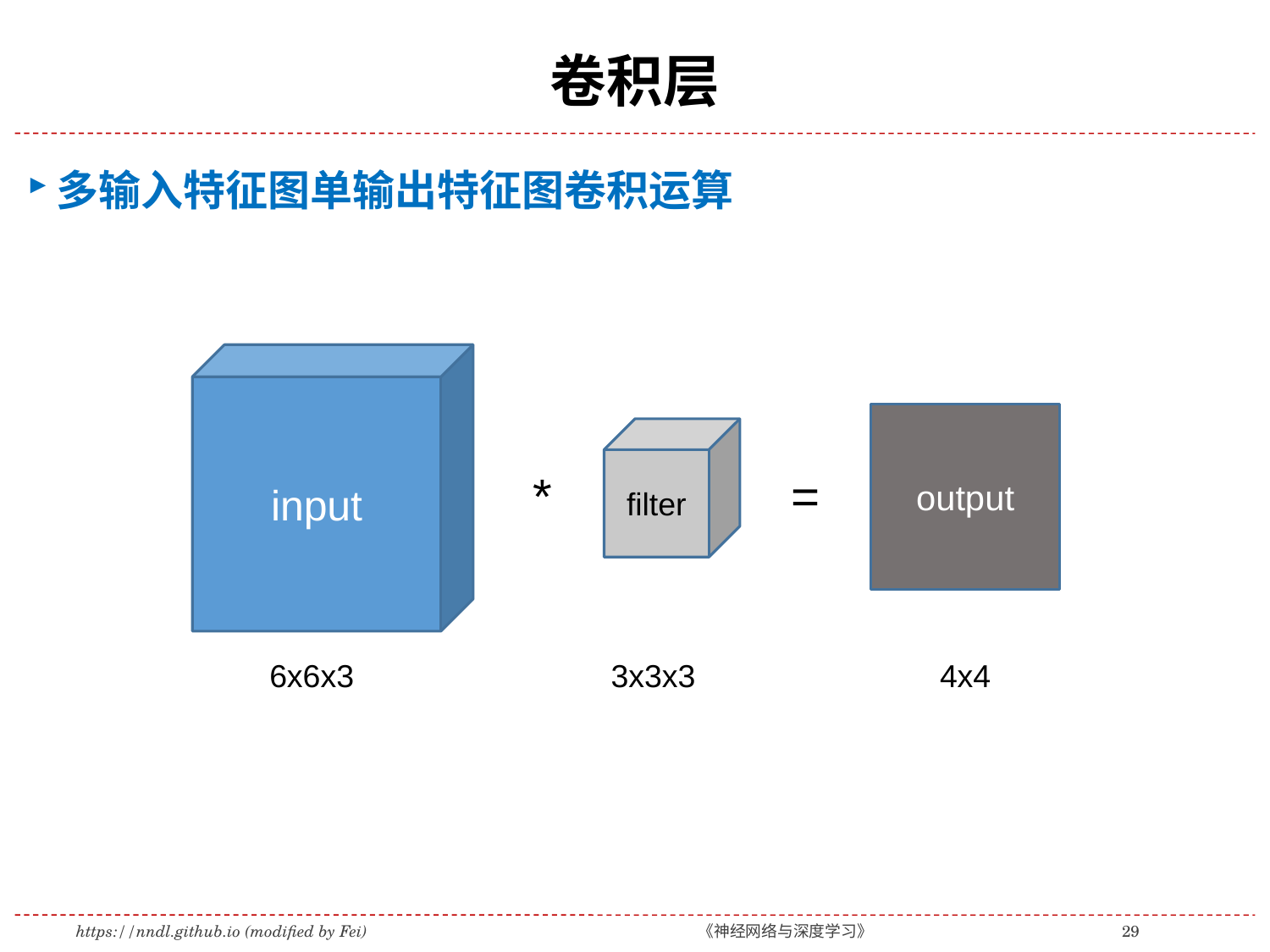

# 卷积层
多输入特征图单输出特征图卷积运算
input
output
filter
*
=
3x3x3
4x4
6x6x3
29